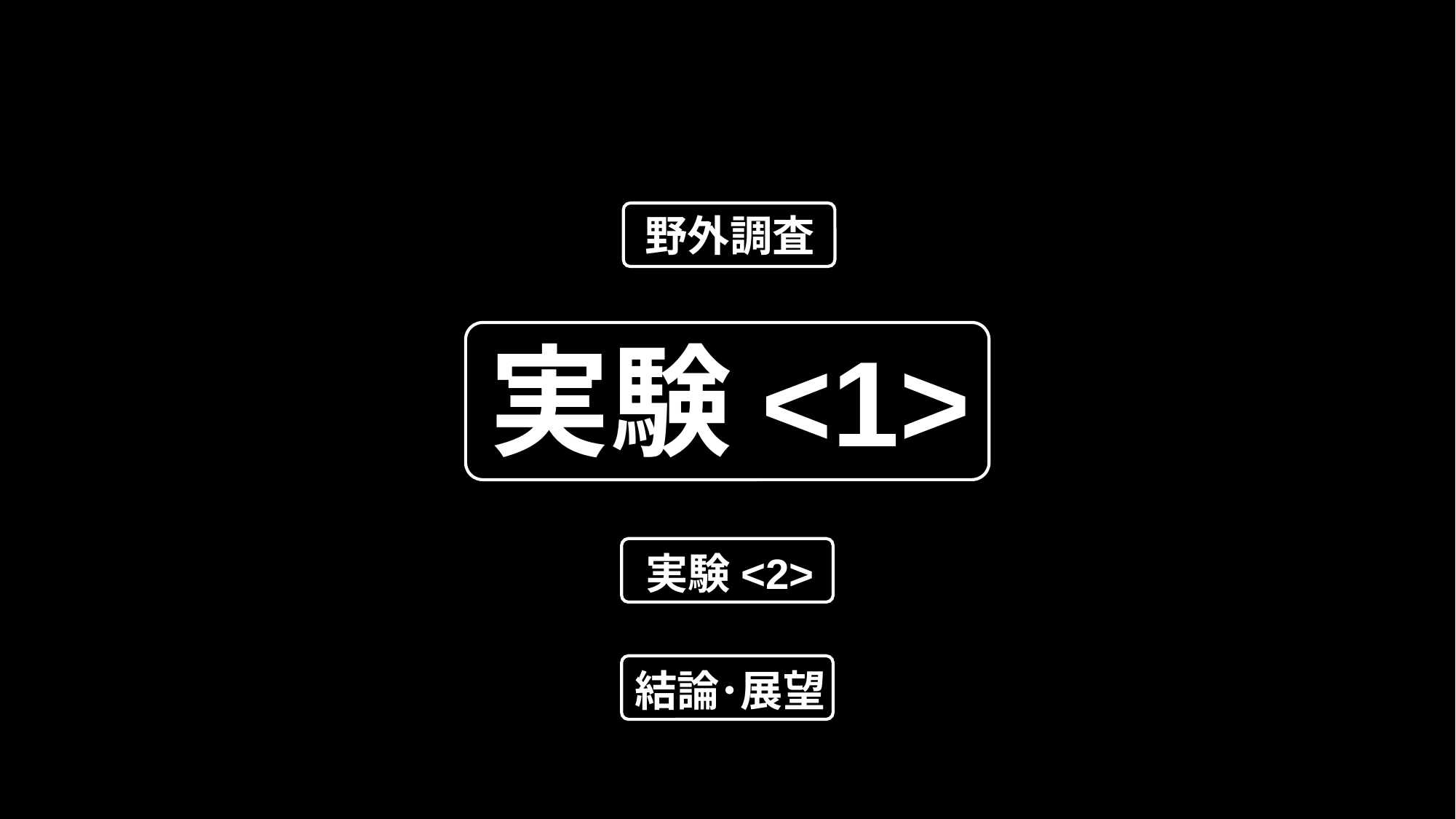

-
野外調査
実験<1>
.
,
実験<2>
^
結論･展望

水流
3m

3m

段差
α地点
β地点
0.5m

0.5m